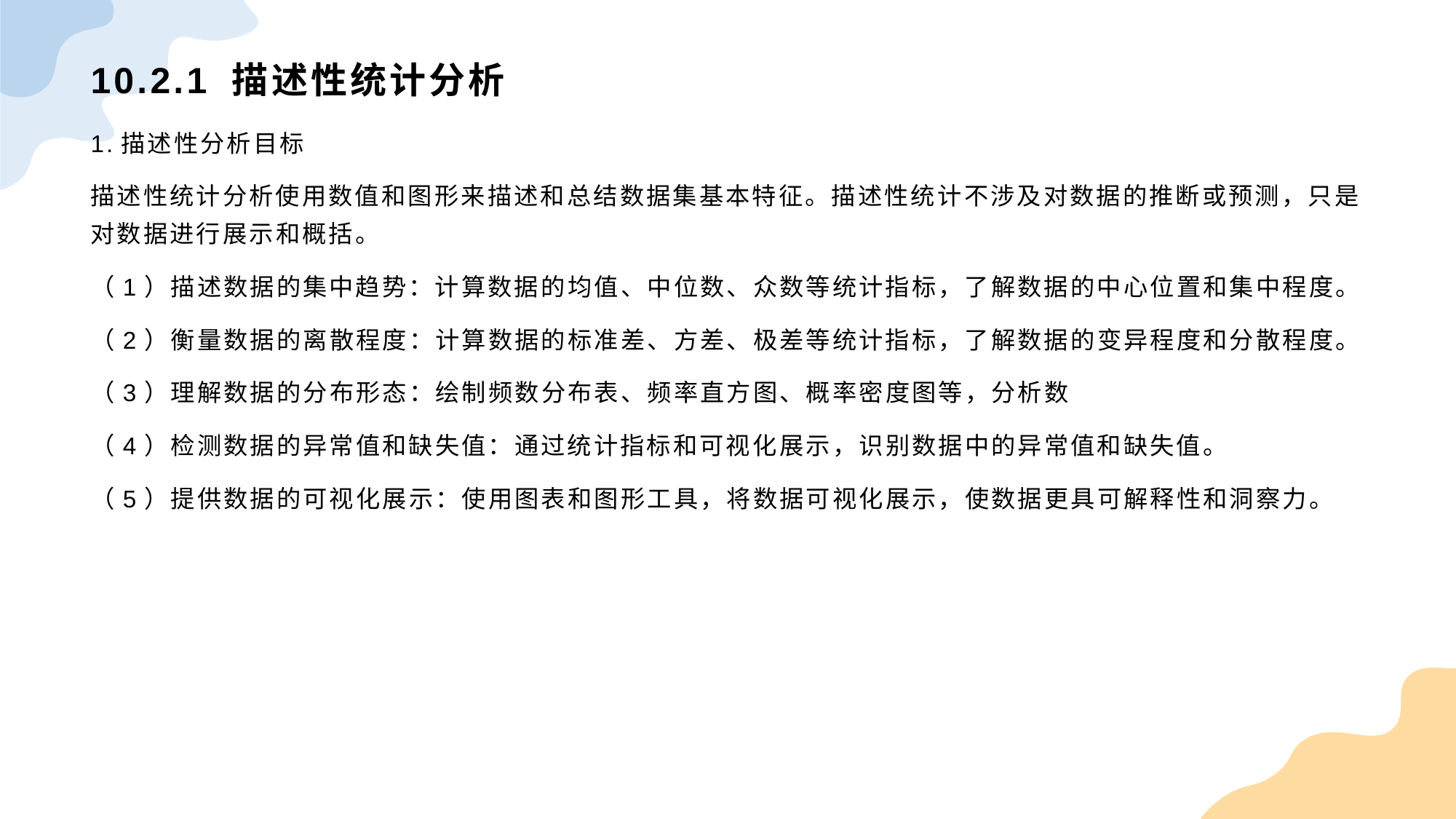

# 10.2.1 描述性统计分析
1.描述性分析目标
描述性统计分析使用数值和图形来描述和总结数据集基本特征。描述性统计不涉及对数据的推断或预测，只是对数据进行展示和概括。
（1）描述数据的集中趋势：计算数据的均值、中位数、众数等统计指标，了解数据的中心位置和集中程度。
（2）衡量数据的离散程度：计算数据的标准差、方差、极差等统计指标，了解数据的变异程度和分散程度。
（3）理解数据的分布形态：绘制频数分布表、频率直方图、概率密度图等，分析数
（4）检测数据的异常值和缺失值：通过统计指标和可视化展示，识别数据中的异常值和缺失值。
（5）提供数据的可视化展示：使用图表和图形工具，将数据可视化展示，使数据更具可解释性和洞察力。